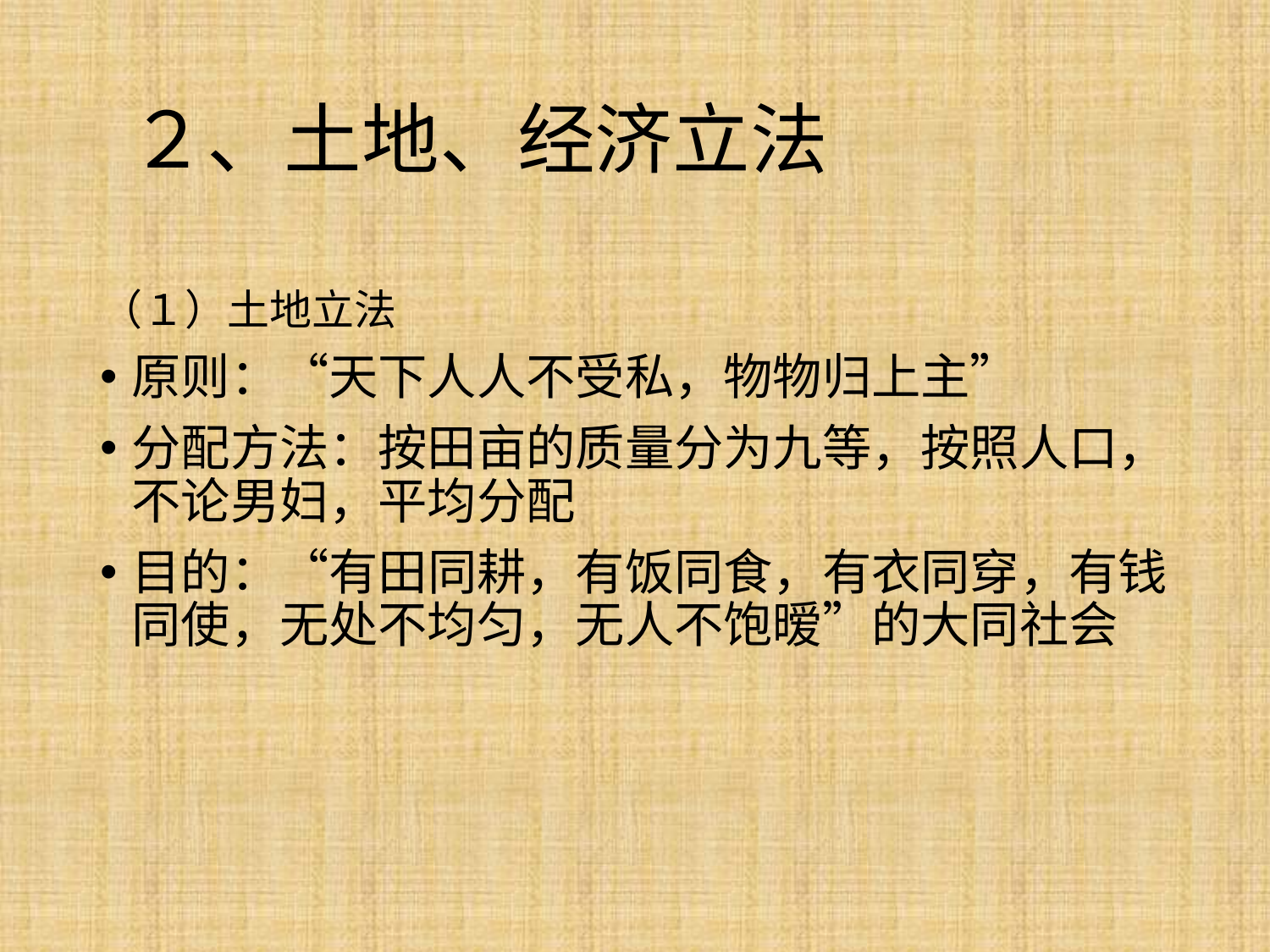

# ２、土地、经济立法
（１）土地立法
原则：“天下人人不受私，物物归上主”
分配方法：按田亩的质量分为九等，按照人口，不论男妇，平均分配
目的：“有田同耕，有饭同食，有衣同穿，有钱同使，无处不均匀，无人不饱暧”的大同社会